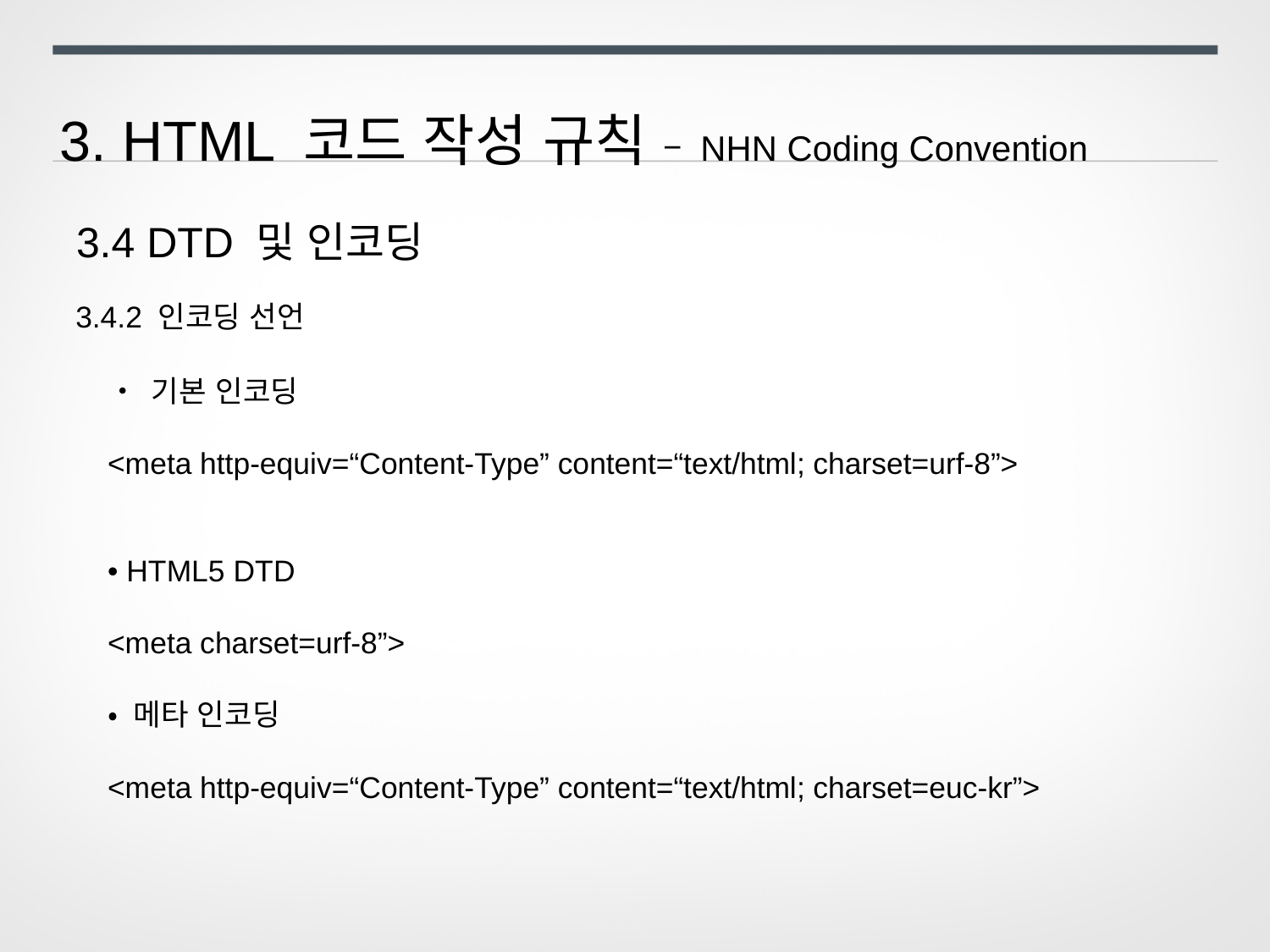

3. HTML 코드 작성 규칙 – NHN Coding Convention
3.4 DTD 및 인코딩
3.4.2 인코딩 선언
• 기본 인코딩

<meta http-equiv=“Content-Type” content=“text/html; charset=urf-8”>

• HTML5 DTD

<meta charset=urf-8”>

• 메타 인코딩

<meta http-equiv=“Content-Type” content=“text/html; charset=euc-kr”>